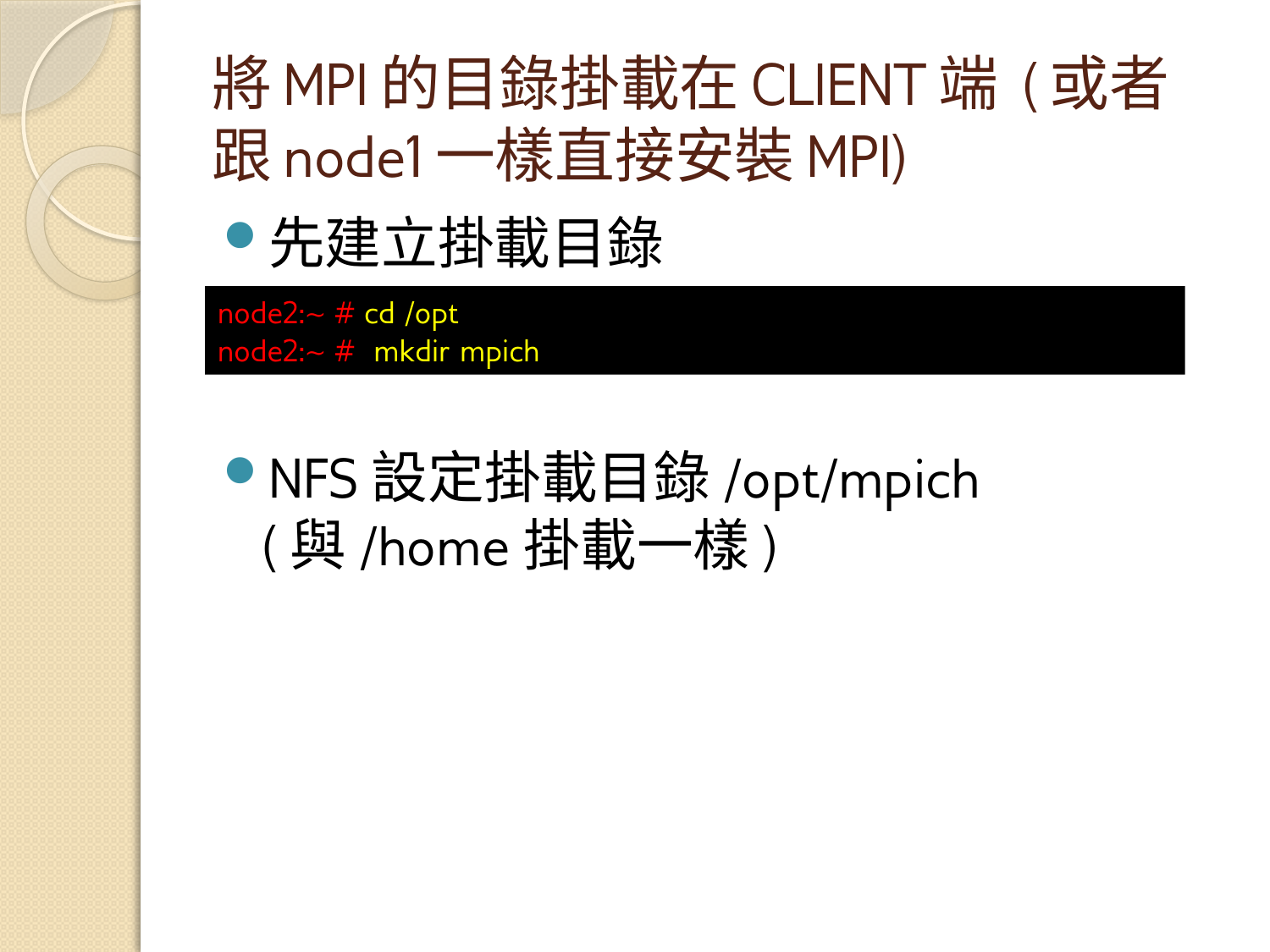

# 將MPI的目錄掛載在CLIENT端 (或者跟node1一樣直接安裝MPI)
先建立掛載目錄

NFS設定掛載目錄/opt/mpich (與/home掛載一樣)

node2:~ # cd /opt
node2:~ #  mkdir mpich